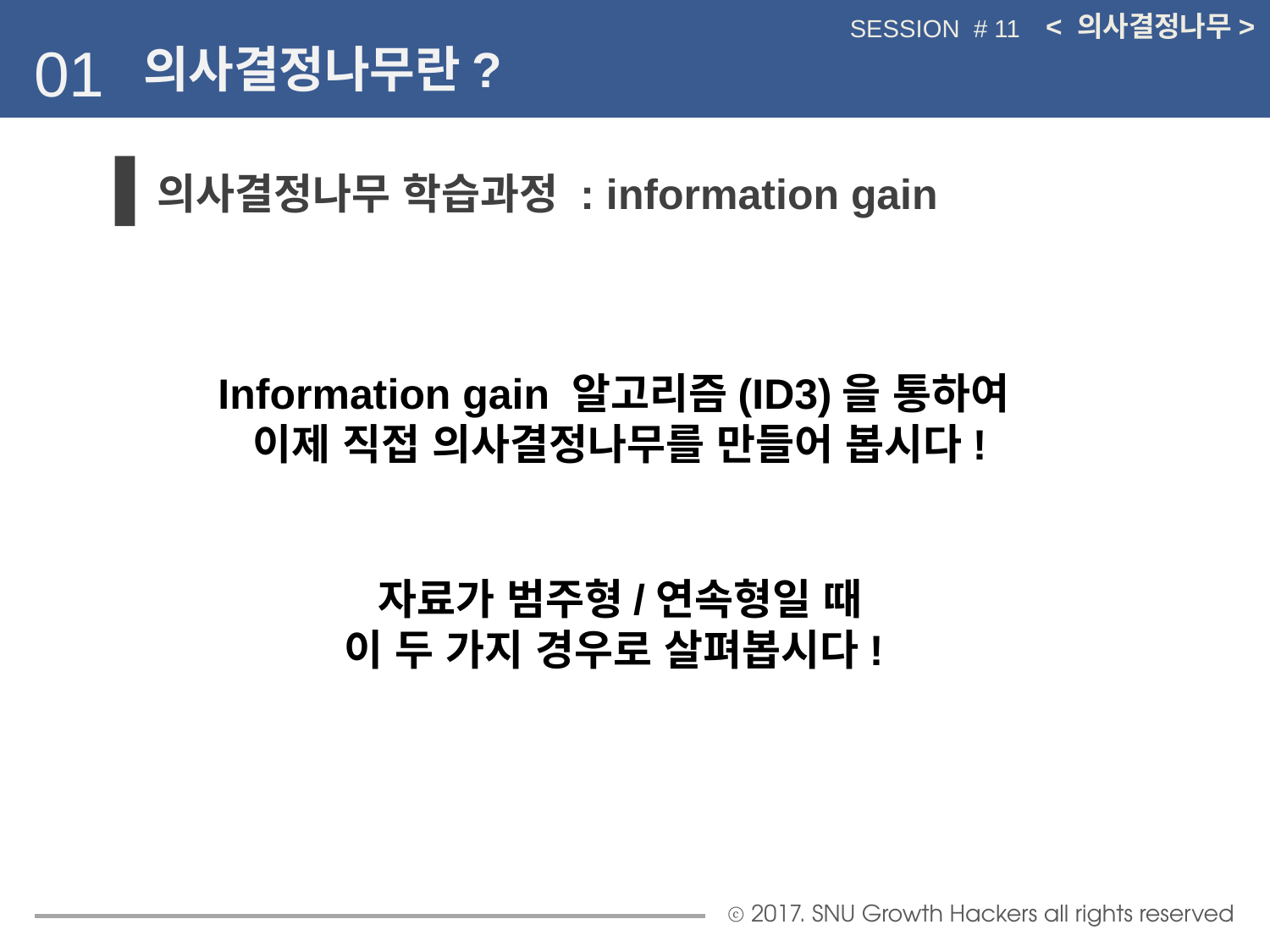

< 의사결정나무>
SESSION  # 11
01
의사결정나무란?

의사결정나무 학습과정 : information gain
Information gain 알고리즘(ID3)을 통하여
이제 직접 의사결정나무를 만들어 봅시다!
자료가 범주형/연속형일 때
이 두 가지 경우로 살펴봅시다!
ⓒ 2017. SNU Growth Hackers all rights reserved